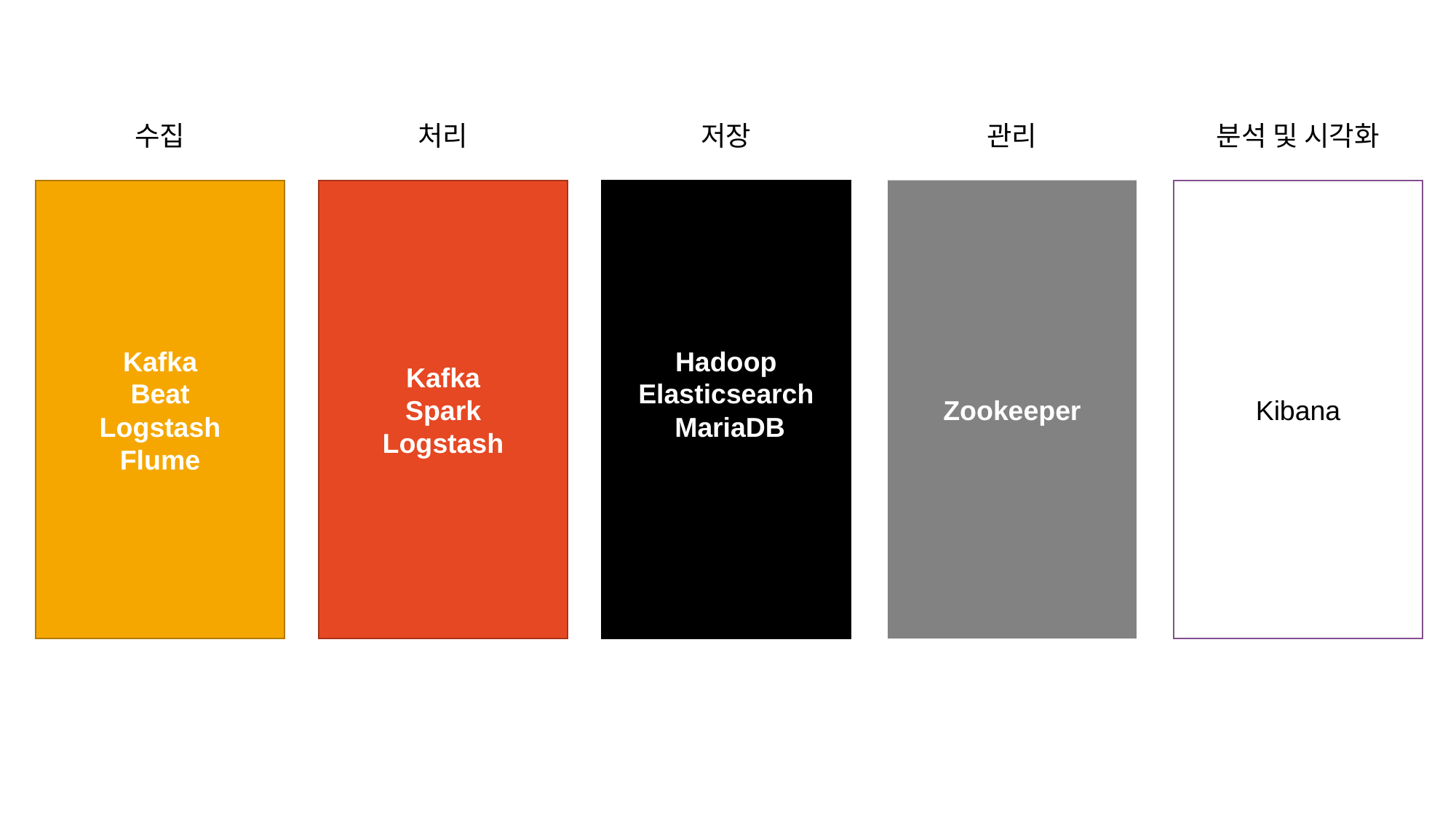

수집
처리
저장
관리
분석 및 시각화
Kafka
Beat
Logstash
Flume
Kafka
Spark
Logstash
Hadoop
Elasticsearch
 MariaDB

Zookeeper
Kibana